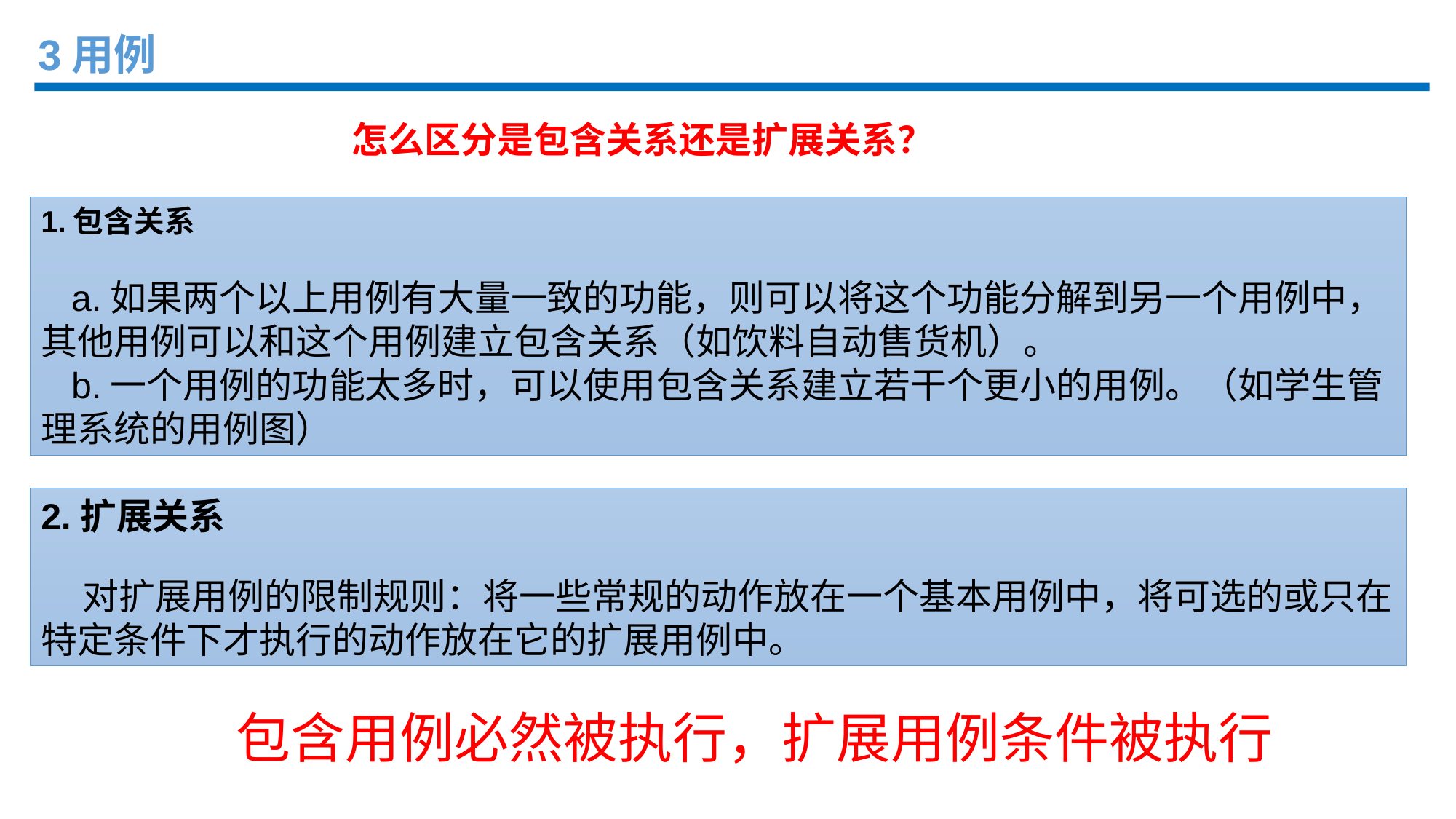

3用例
怎么区分是包含关系还是扩展关系？
1.包含关系

   a.如果两个以上用例有大量一致的功能，则可以将这个功能分解到另一个用例中，其他用例可以和这个用例建立包含关系（如饮料自动售货机）。
   b.一个用例的功能太多时，可以使用包含关系建立若干个更小的用例。（如学生管理系统的用例图）
2.扩展关系

    对扩展用例的限制规则：将一些常规的动作放在一个基本用例中，将可选的或只在特定条件下才执行的动作放在它的扩展用例中。
包含用例必然被执行，扩展用例条件被执行